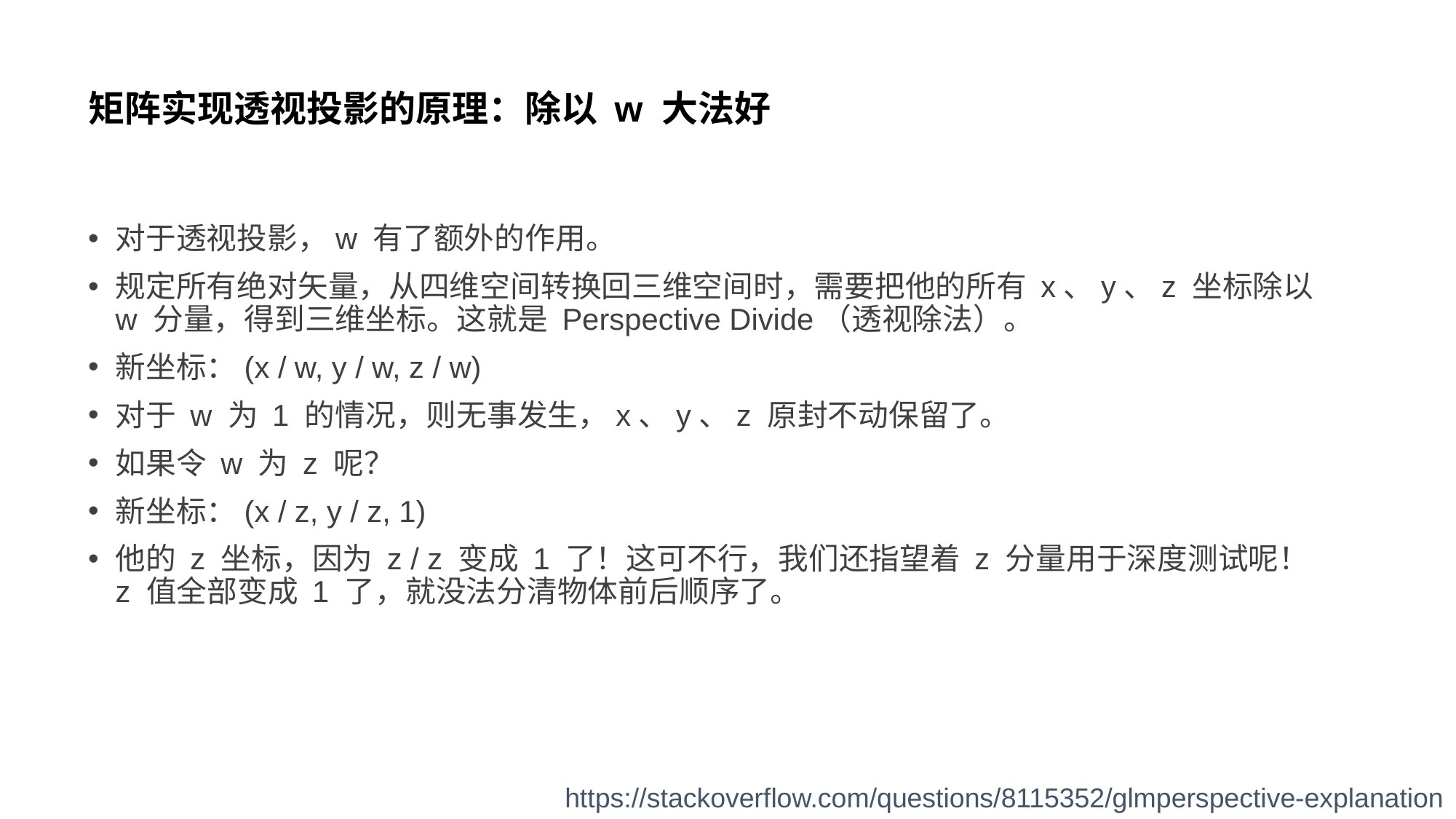

# 矩阵实现透视投影的原理：除以 w 大法好
对于透视投影，w 有了额外的作用。
规定所有绝对矢量，从四维空间转换回三维空间时，需要把他的所有 x、y、z 坐标除以 w 分量，得到三维坐标。这就是 Perspective Divide（透视除法）。
新坐标：(x / w, y / w, z / w)
对于 w 为 1 的情况，则无事发生，x、y、z 原封不动保留了。
如果令 w 为 z 呢？
新坐标：(x / z, y / z, 1)
他的 z 坐标，因为 z / z 变成 1 了！这可不行，我们还指望着 z 分量用于深度测试呢！z 值全部变成 1 了，就没法分清物体前后顺序了。

https://stackoverflow.com/questions/8115352/glmperspective-explanation